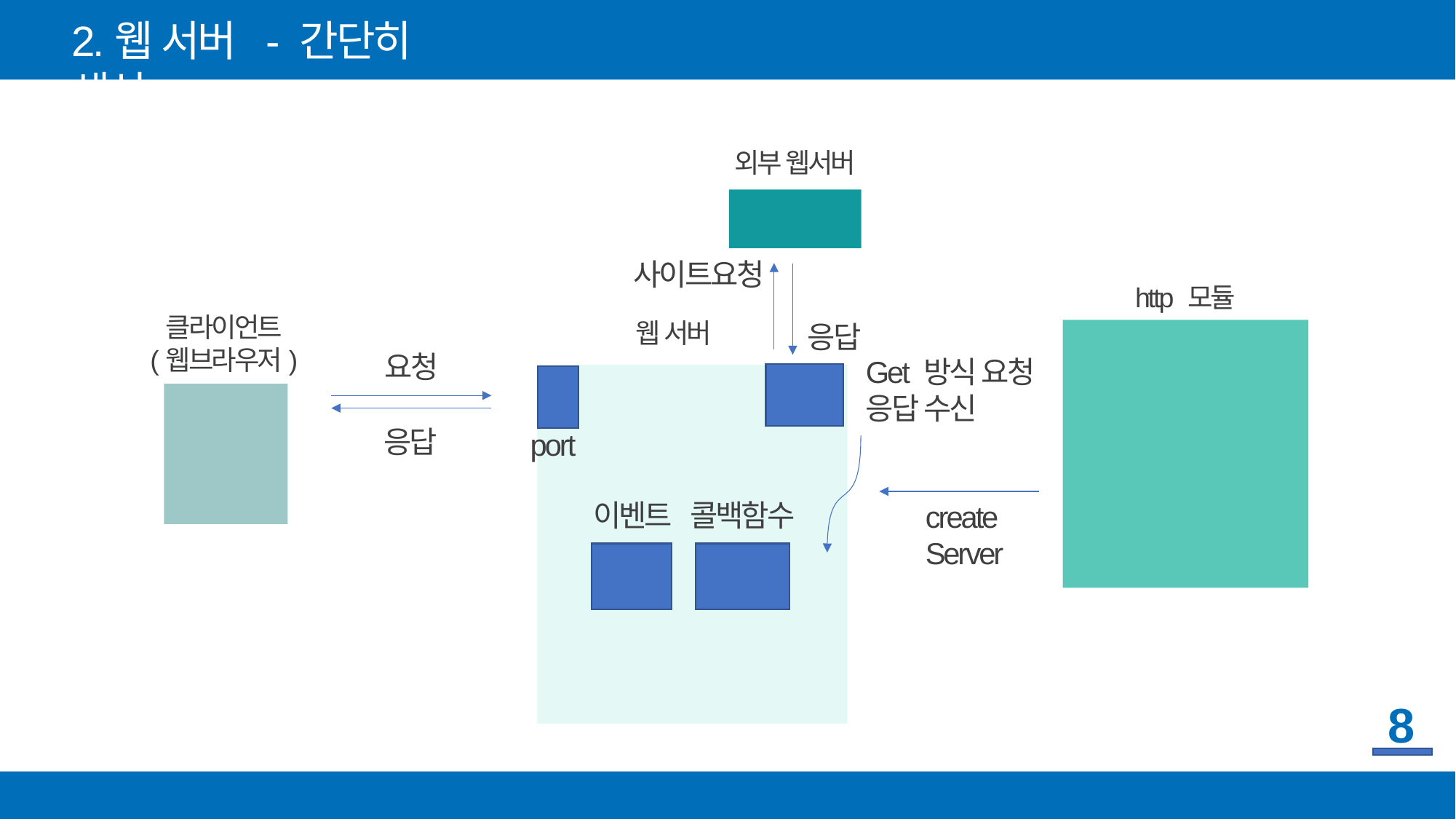

2.웹 서버  - 간단히 생성
외부 웹서버

사이트요청
http 모듈
클라이언트
(웹브라우저)
웹 서버
응답

요청
Get 방식 요청
응답 수신

응답
port
이벤트
콜백함수
create Server

8